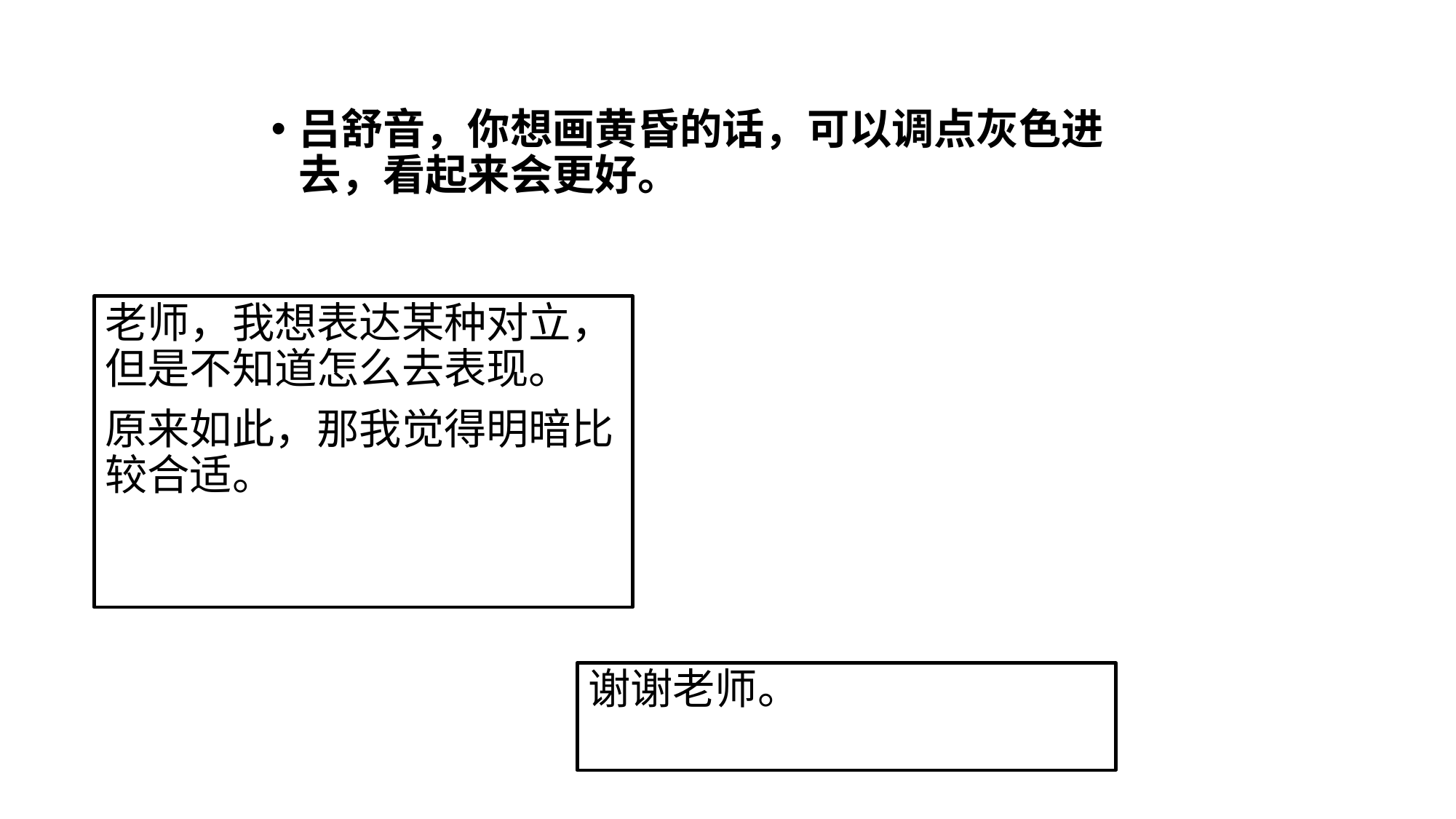

吕舒音，你想画黄昏的话，可以调点灰色进去，看起来会更好。
老师，我想表达某种对立，但是不知道怎么去表现。
原来如此，那我觉得明暗比较合适。
谢谢老师。